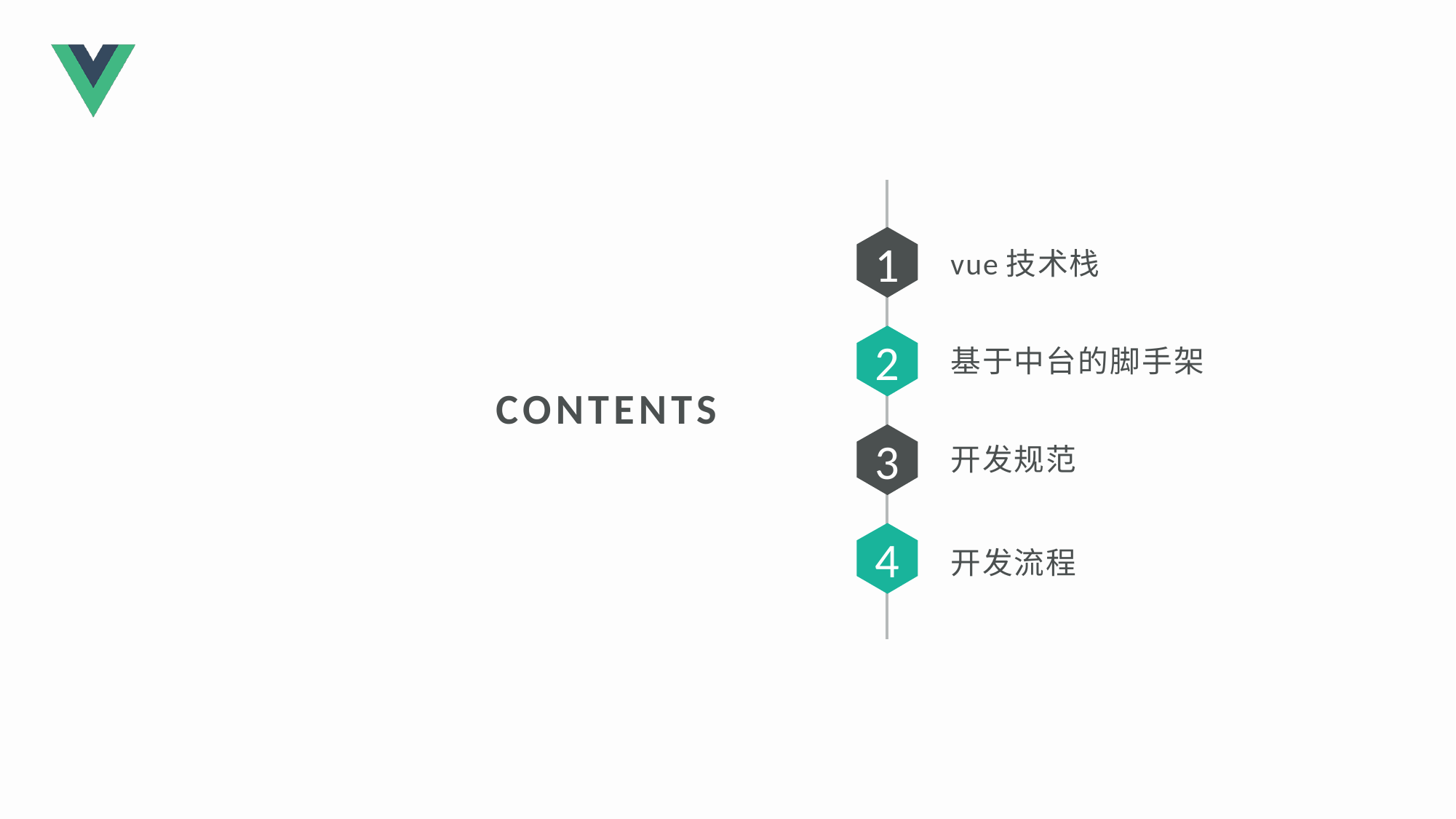

1
vue技术栈
2
基于中台的脚手架
CONTENTS
3
开发规范
4
开发流程